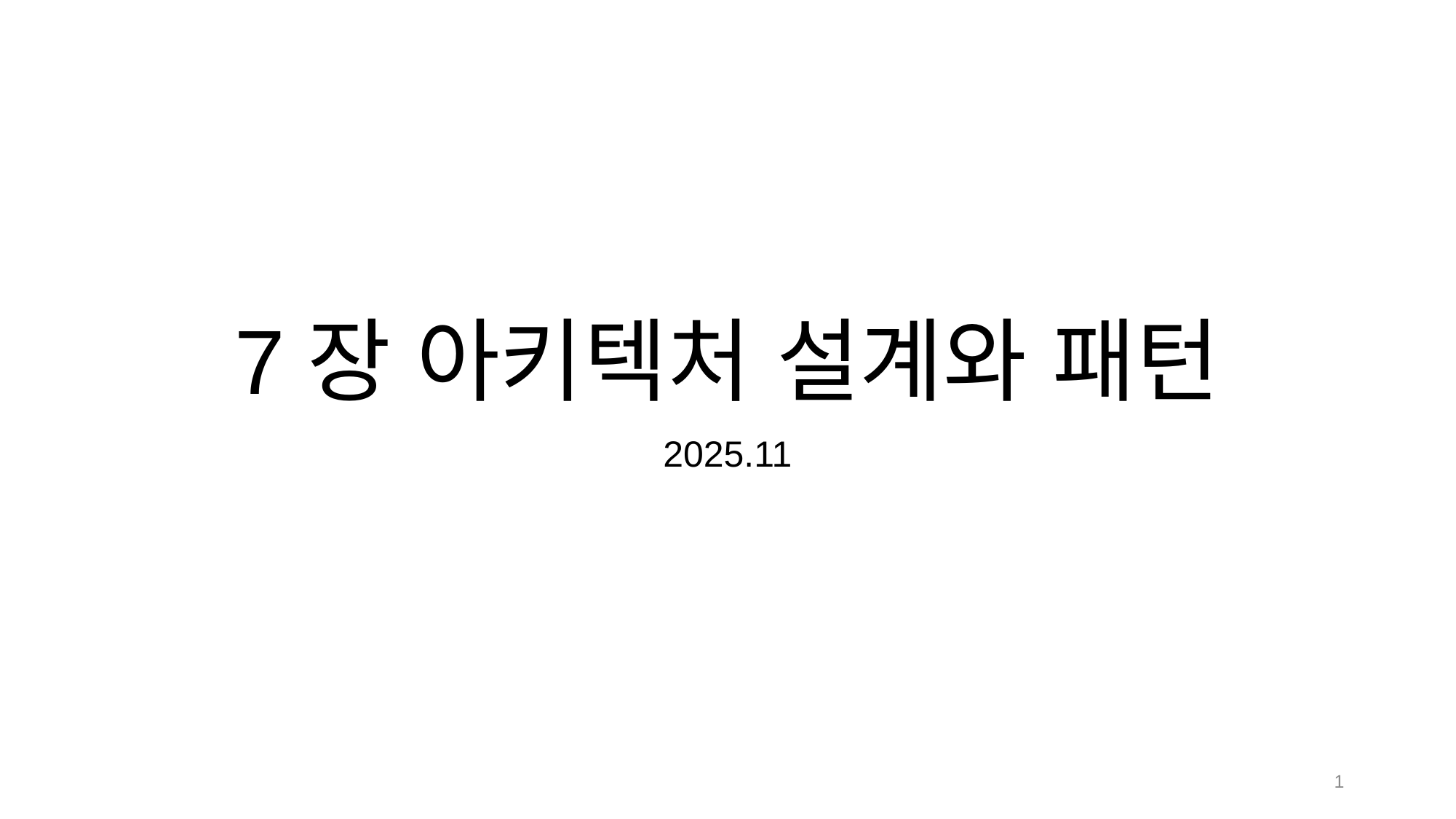

# 7장 아키텍처 설계와 패턴
2025.11
1